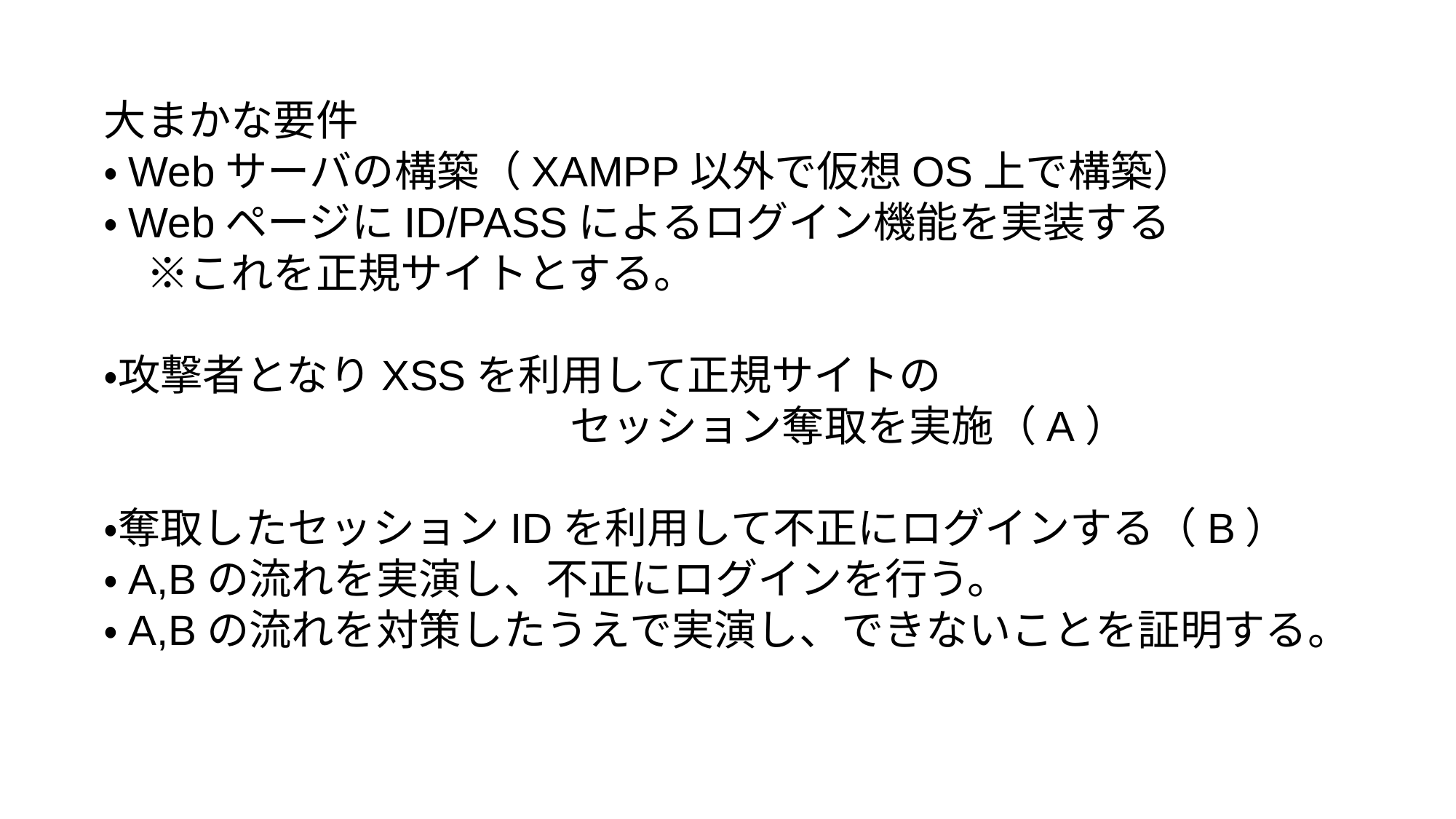

大まかな要件
・Webサーバの構築（XAMPP以外で仮想OS上で構築）
・WebページにID/PASSによるログイン機能を実装する
　※これを正規サイトとする。

・攻撃者となりXSSを利用して正規サイトの
　　　　　　　　　　　セッション奪取を実施（A）

・奪取したセッションIDを利用して不正にログインする（B）
・A,Bの流れを実演し、不正にログインを行う。
・A,Bの流れを対策したうえで実演し、できないことを証明する。